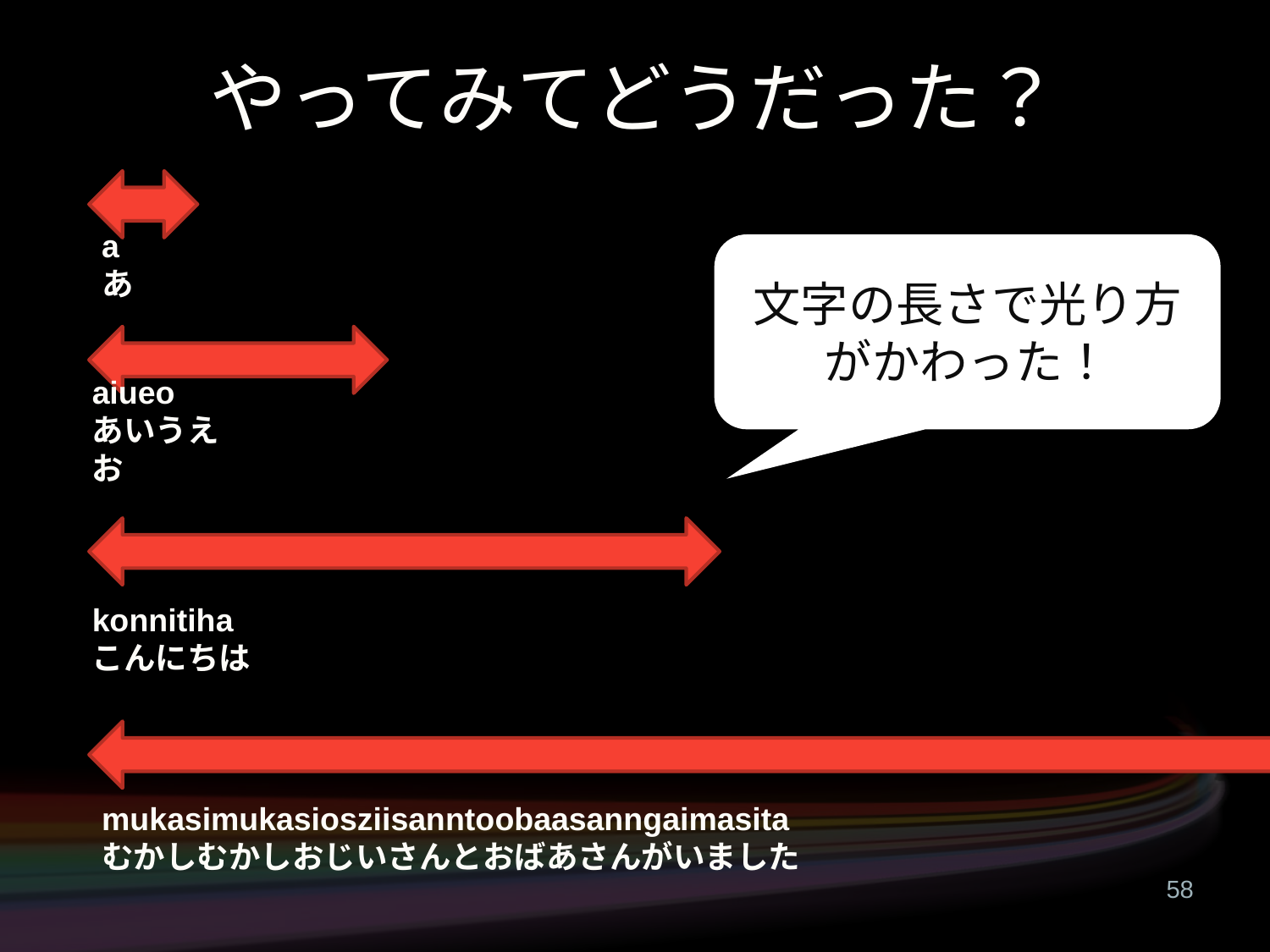

# やってみてどうだった？

a
あ
文字の長さで光り方がかわった！

aiueo
あいうえお

konnitiha
こんにちは

mukasimukasiosziisanntoobaasanngaimasita
むかしむかしおじいさんとおばあさんがいました
58